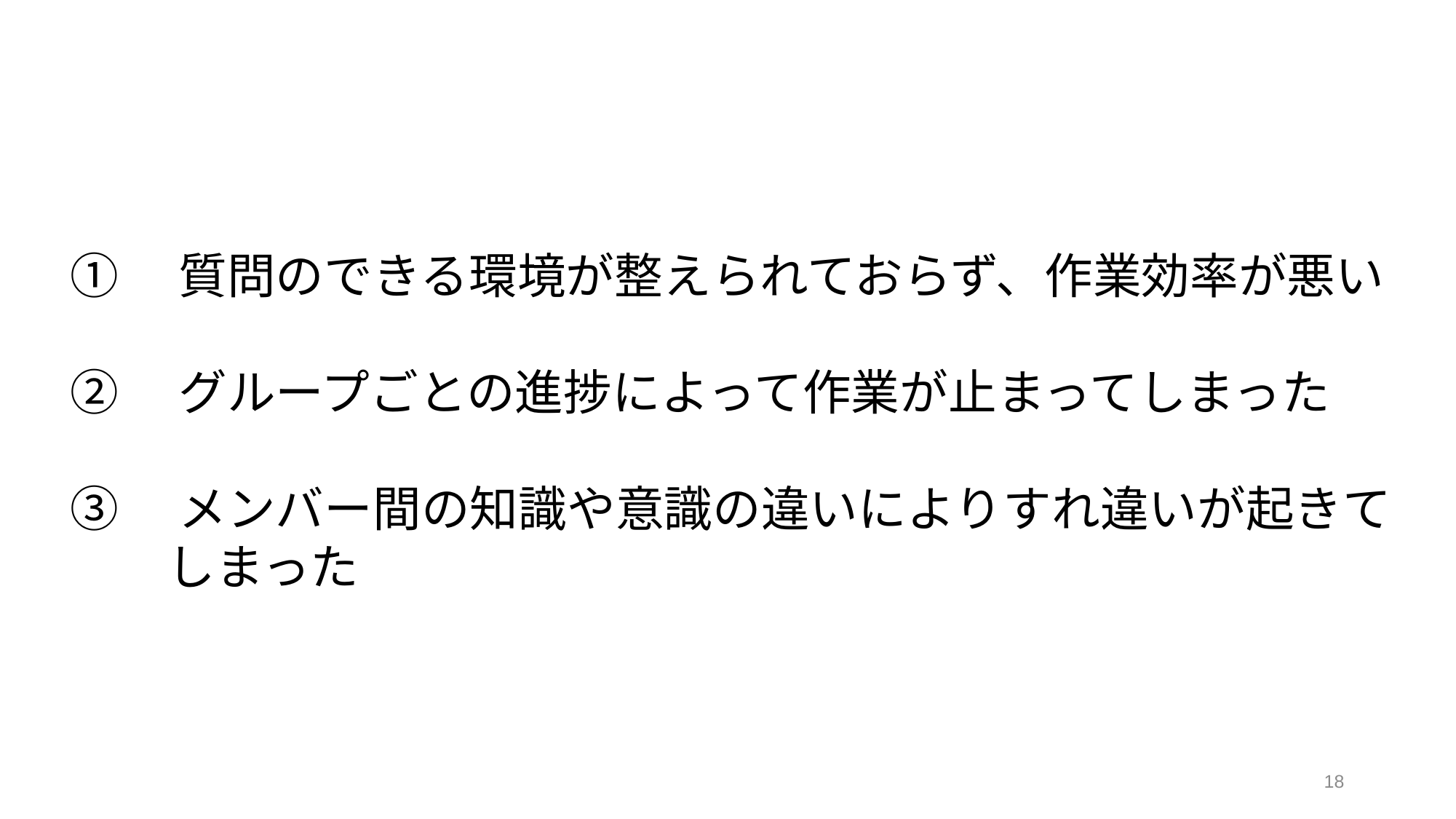

①　質問のできる環境が整えられておらず、作業効率が悪い

②　グループごとの進捗によって作業が止まってしまった

③　メンバー間の知識や意識の違いによりすれ違いが起きて
　　しまった

18